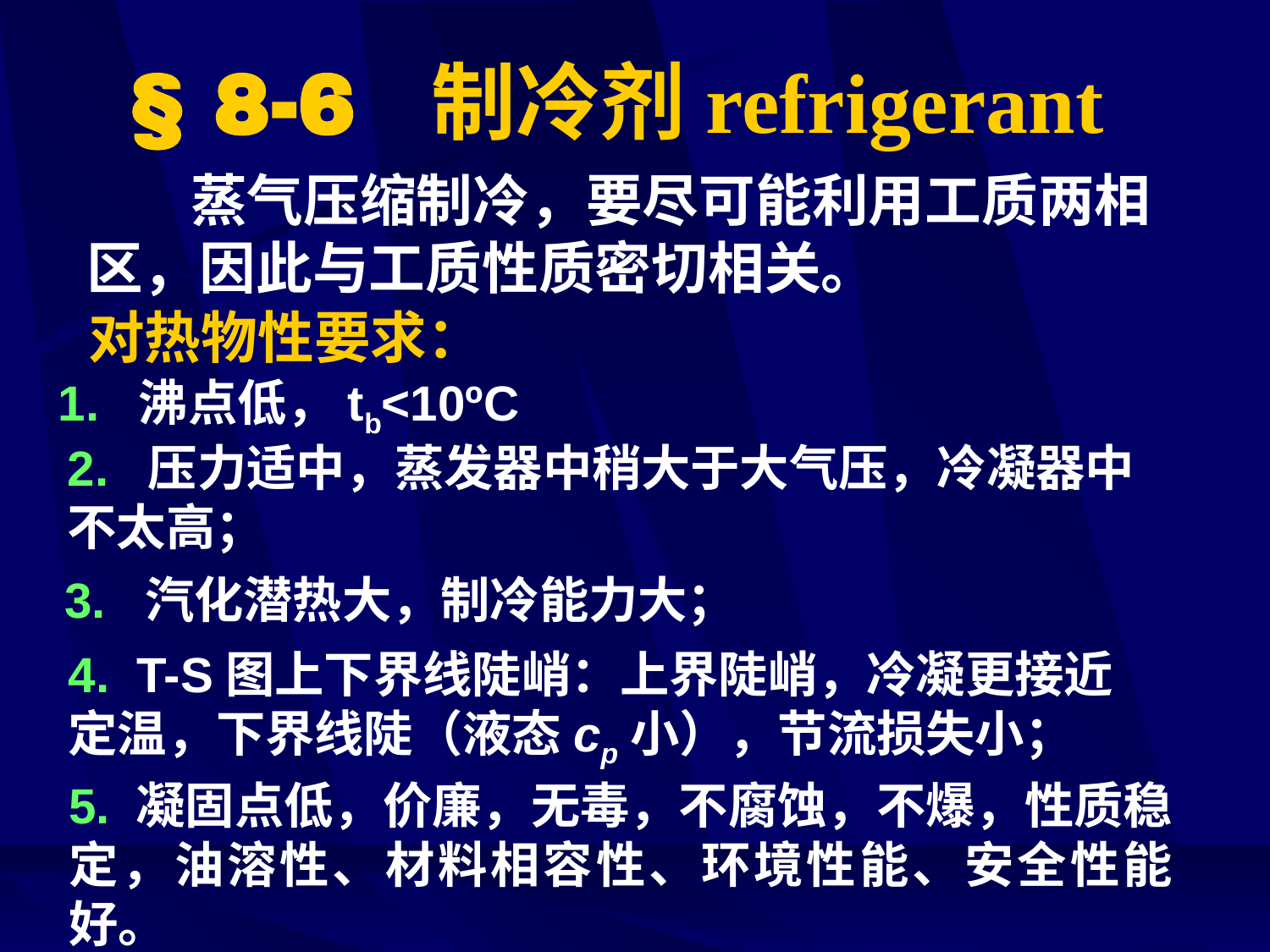

# § 8-6  制冷剂refrigerant
       蒸气压缩制冷，要尽可能利用工质两相区，因此与工质性质密切相关。
对热物性要求：
1.  沸点低，tb<10ºC
2.  压力适中，蒸发器中稍大于大气压，冷凝器中不太高；
3.  汽化潜热大，制冷能力大；
4.  T-S图上下界线陡峭：上界陡峭，冷凝更接近定温，下界线陡（液态cp小），节流损失小；
5. 凝固点低，价廉，无毒，不腐蚀，不爆，性质稳定，油溶性、材料相容性、环境性能、安全性能好。